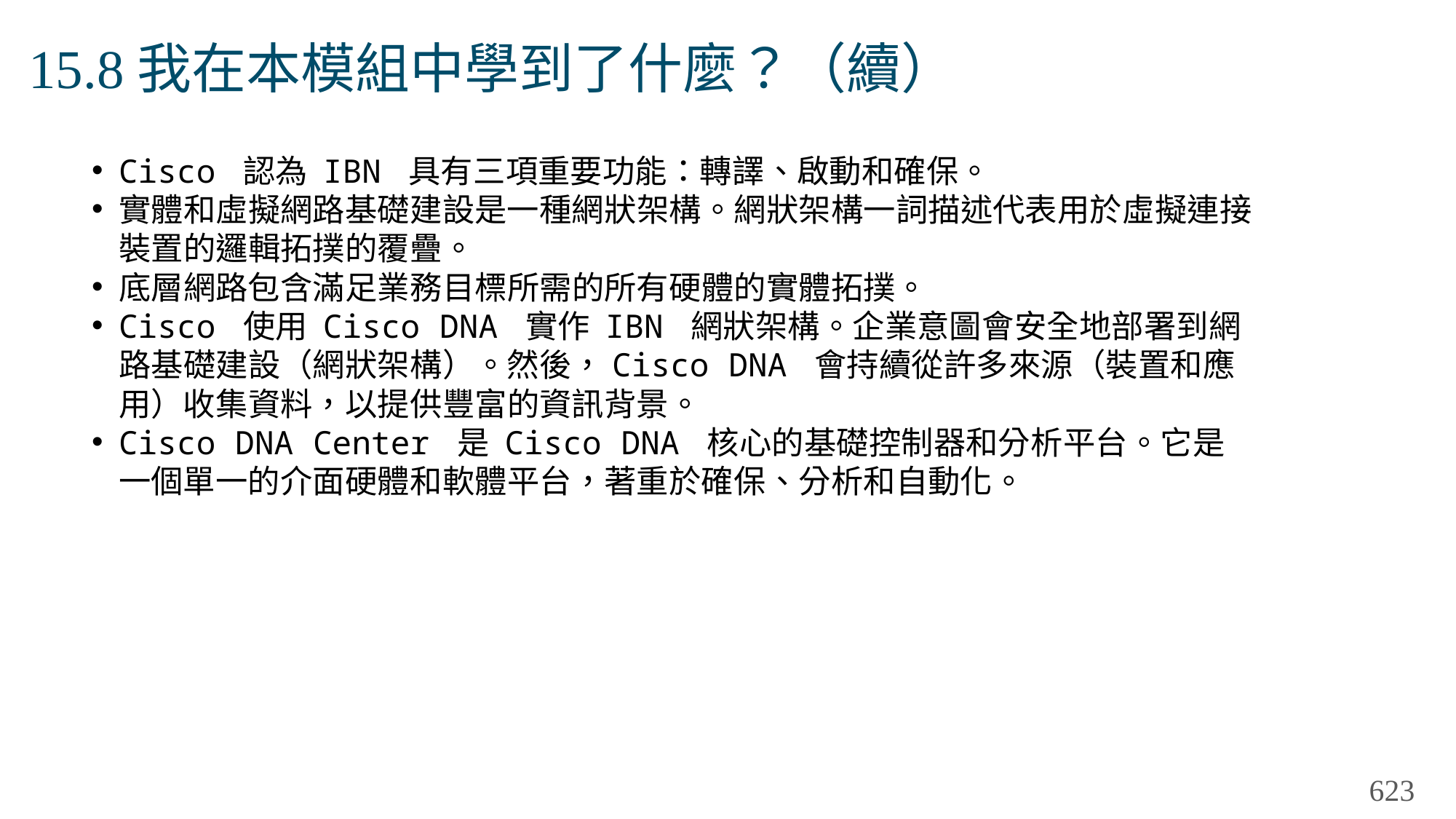

# 15.8我在本模組中學到了什麼？（續）
Cisco 認為 IBN 具有三項重要功能：轉譯、啟動和確保。
實體和虛擬網路基礎建設是一種網狀架構。網狀架構一詞描述代表用於虛擬連接裝置的邏輯拓撲的覆疊。
底層網路包含滿足業務目標所需的所有硬體的實體拓撲。
Cisco 使用 Cisco DNA 實作 IBN 網狀架構。企業意圖會安全地部署到網路基礎建設（網狀架構）。然後，Cisco DNA 會持續從許多來源（裝置和應用）收集資料，以提供豐富的資訊背景。
Cisco DNA Center 是 Cisco DNA 核心的基礎控制器和分析平台。它是一個單一的介面硬體和軟體平台，著重於確保、分析和自動化。
623